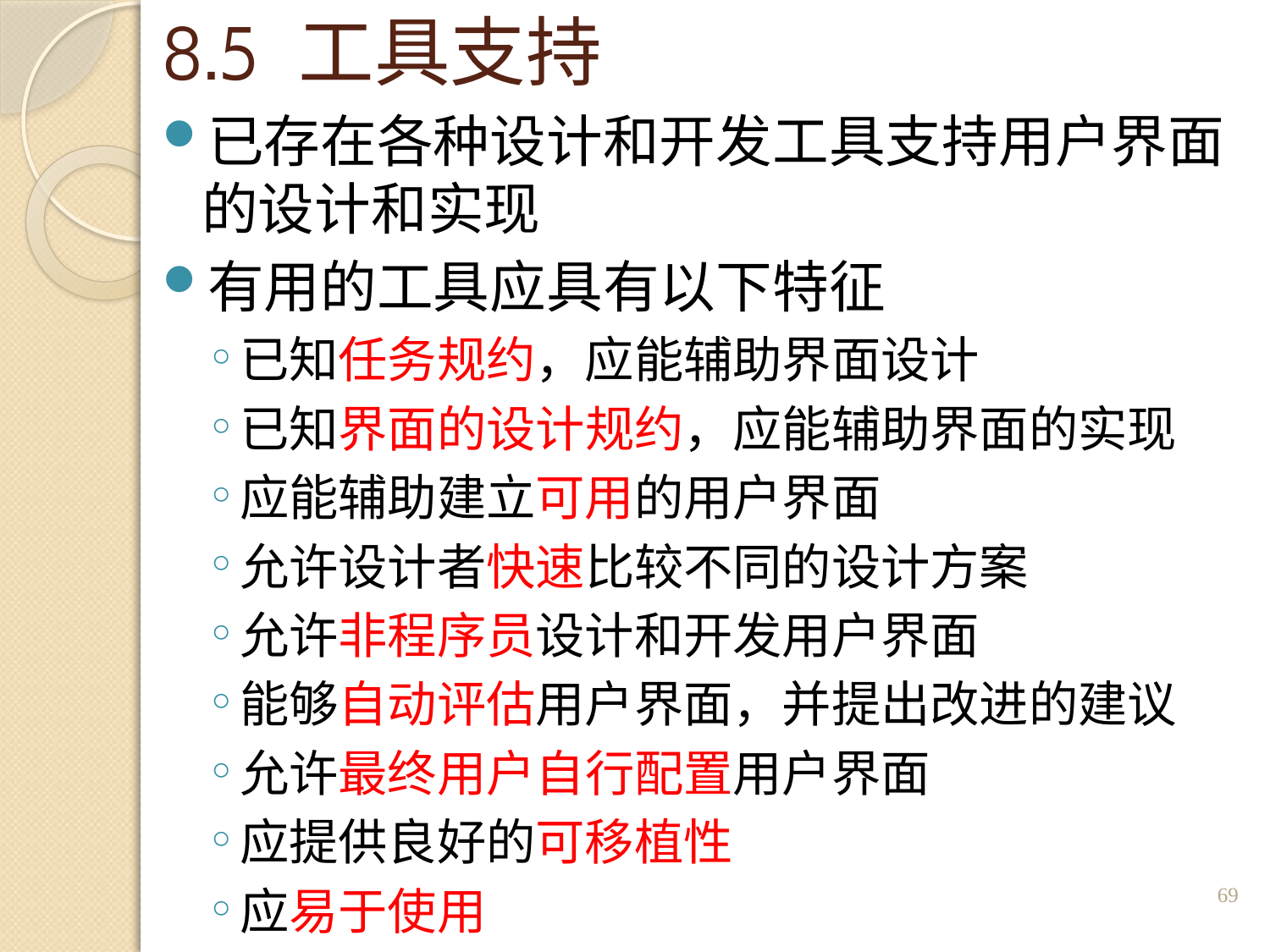

# 8.5 工具支持
已存在各种设计和开发工具支持用户界面的设计和实现
有用的工具应具有以下特征
已知任务规约，应能辅助界面设计
已知界面的设计规约，应能辅助界面的实现
应能辅助建立可用的用户界面
允许设计者快速比较不同的设计方案
允许非程序员设计和开发用户界面
能够自动评估用户界面，并提出改进的建议
允许最终用户自行配置用户界面
应提供良好的可移植性
应易于使用
69